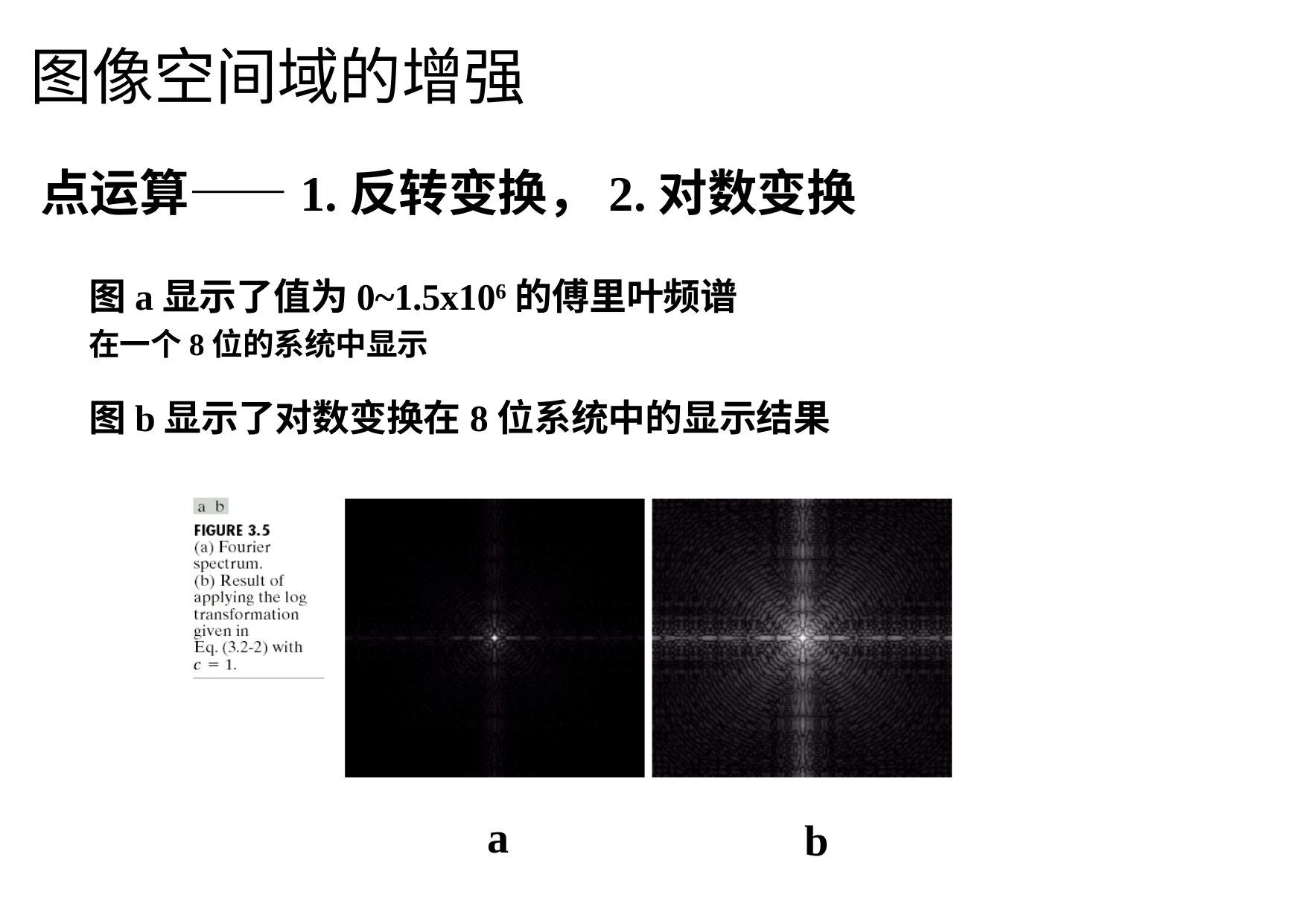

图像空间域的增强
点运算——1.反转变换，2.对数变换
图a显示了值为0~1.5x106的傅里叶频谱
在一个8位的系统中显示
图b显示了对数变换在8位系统中的显示结果

a
b